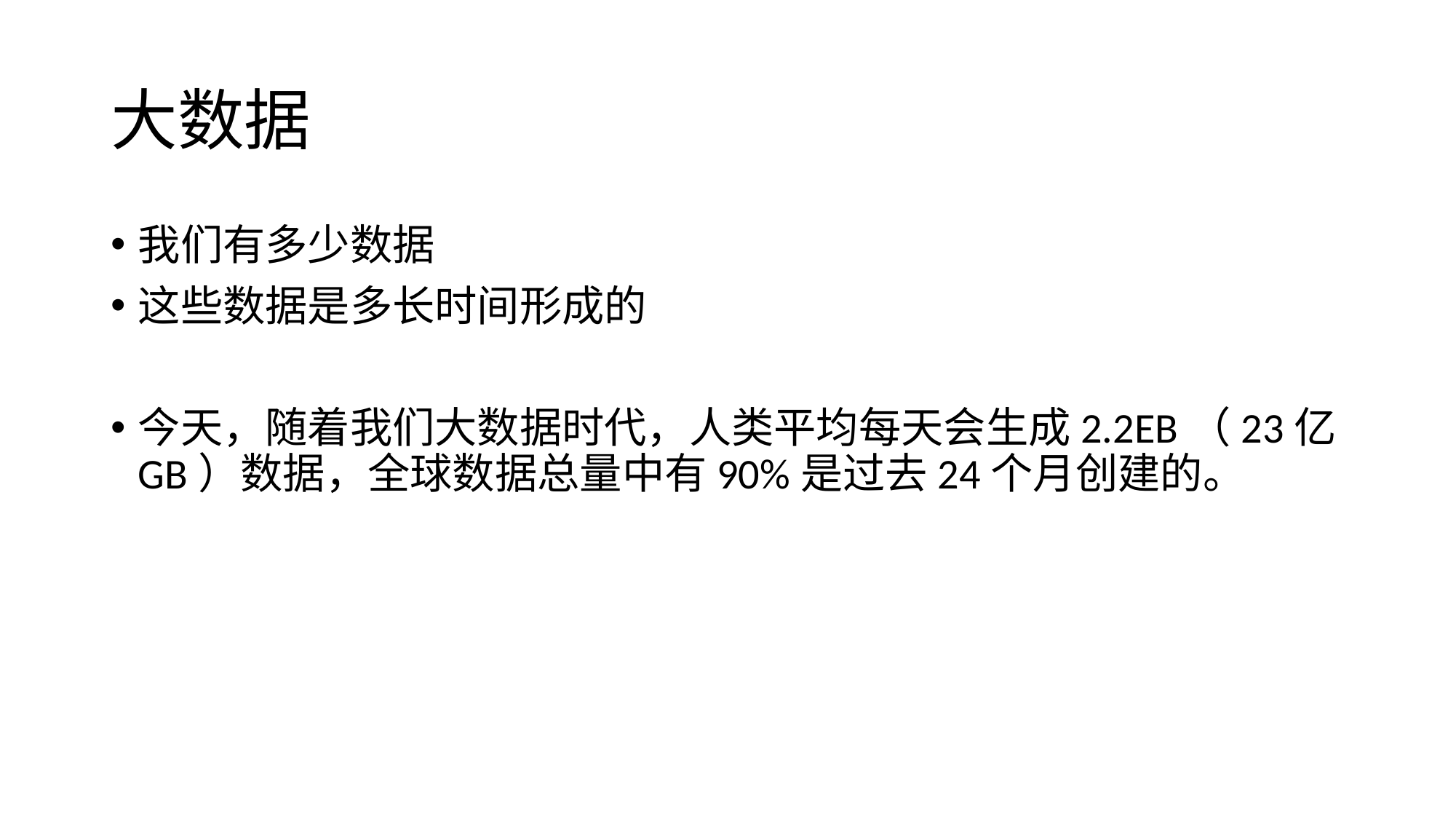

# 大数据
我们有多少数据
这些数据是多长时间形成的

今天，随着我们大数据时代，人类平均每天会生成2.2EB（23亿GB）数据，全球数据总量中有90%是过去24个月创建的。